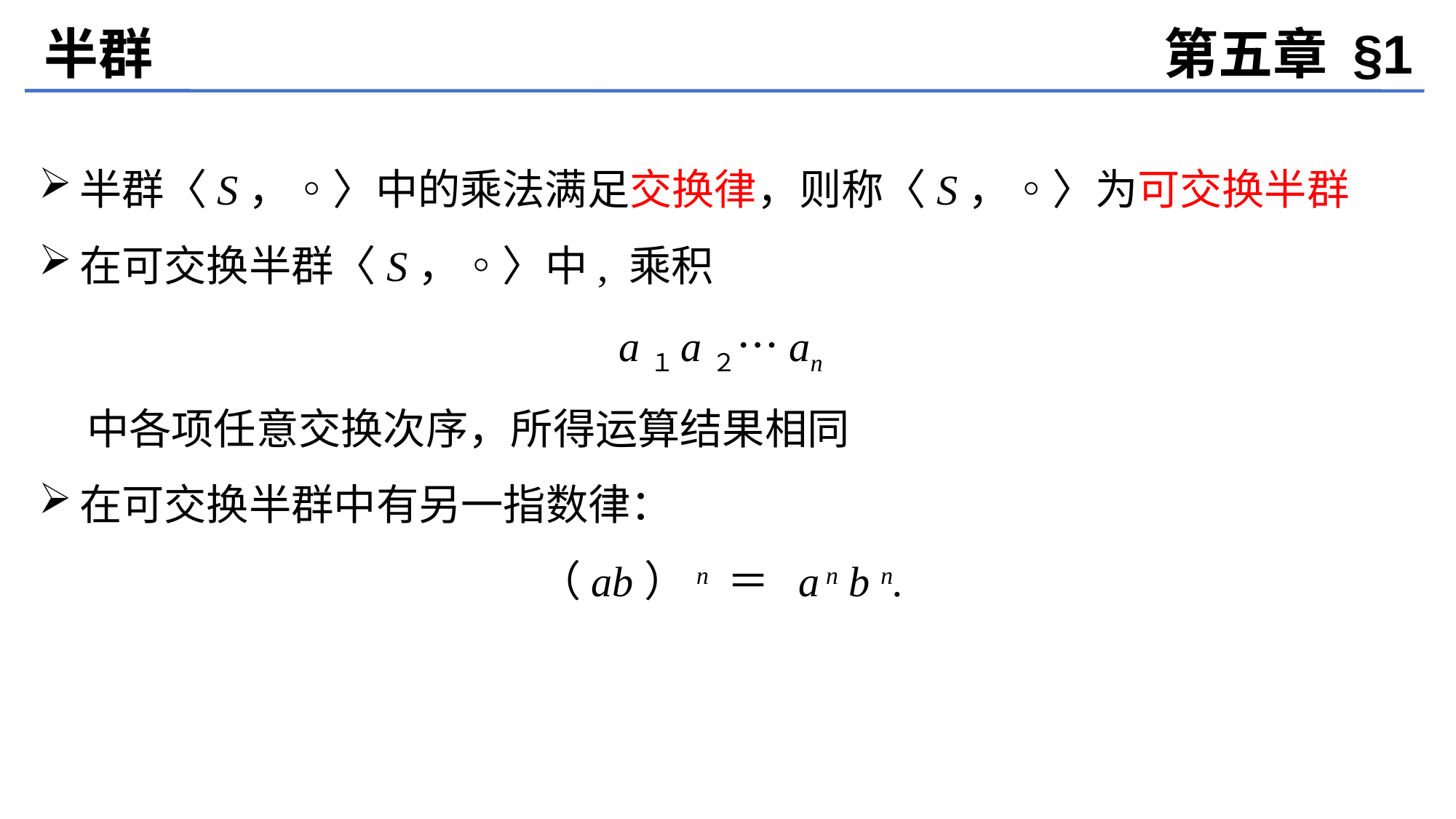

半群
第五章 §1
半群〈S，◦〉中的乘法满足交换律，则称〈S，◦〉为可交换半群
在可交换半群〈S，◦〉中, 乘积
a１a２…an
    中各项任意交换次序，所得运算结果相同
在可交换半群中有另一指数律：
（ab）n  ＝  a n b n.